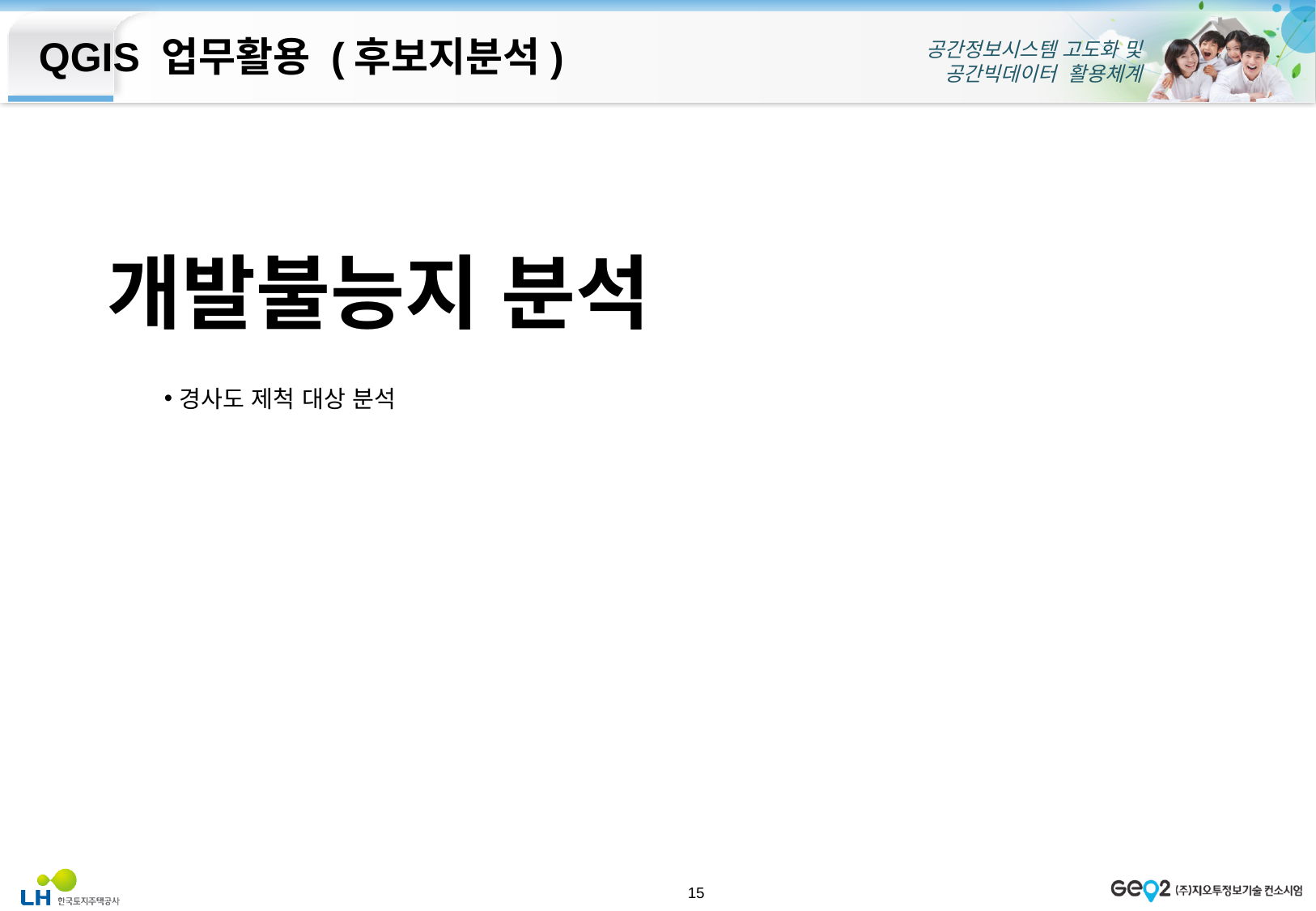

개발불능지 분석
경사도 제척 대상 분석
15